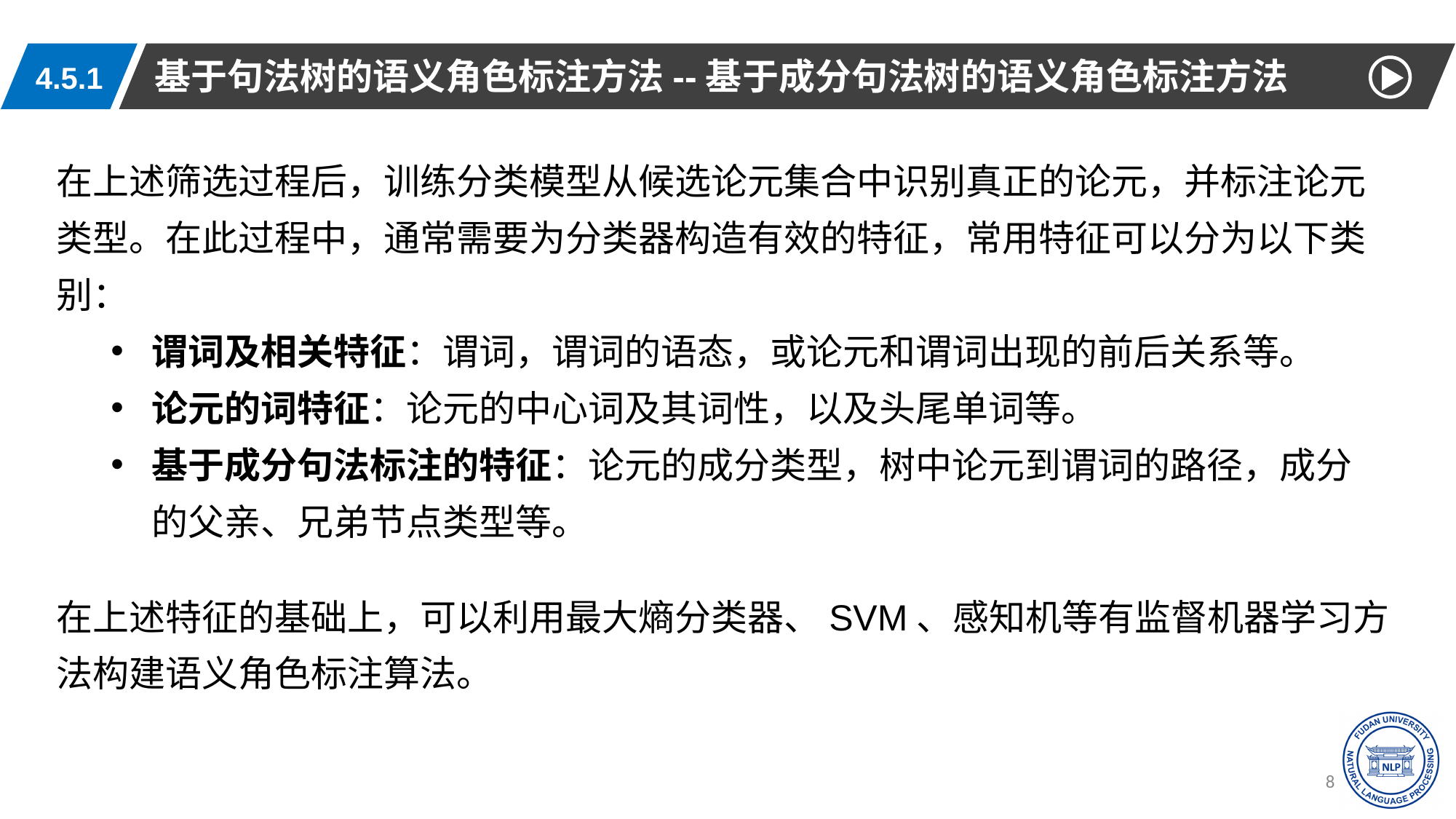

基于句法树的语义角色标注方法--基于成分句法树的语义角色标注方法
4.5.1

在上述筛选过程后，训练分类模型从候选论元集合中识别真正的论元，并标注论元类型。在此过程中，通常需要为分类器构造有效的特征，常用特征可以分为以下类别：
谓词及相关特征：谓词，谓词的语态，或论元和谓词出现的前后关系等。
论元的词特征：论元的中心词及其词性，以及头尾单词等。
基于成分句法标注的特征：论元的成分类型，树中论元到谓词的路径，成分的父亲、兄弟节点类型等。
在上述特征的基础上，可以利用最大熵分类器、SVM、感知机等有监督机器学习方法构建语义角色标注算法。
82